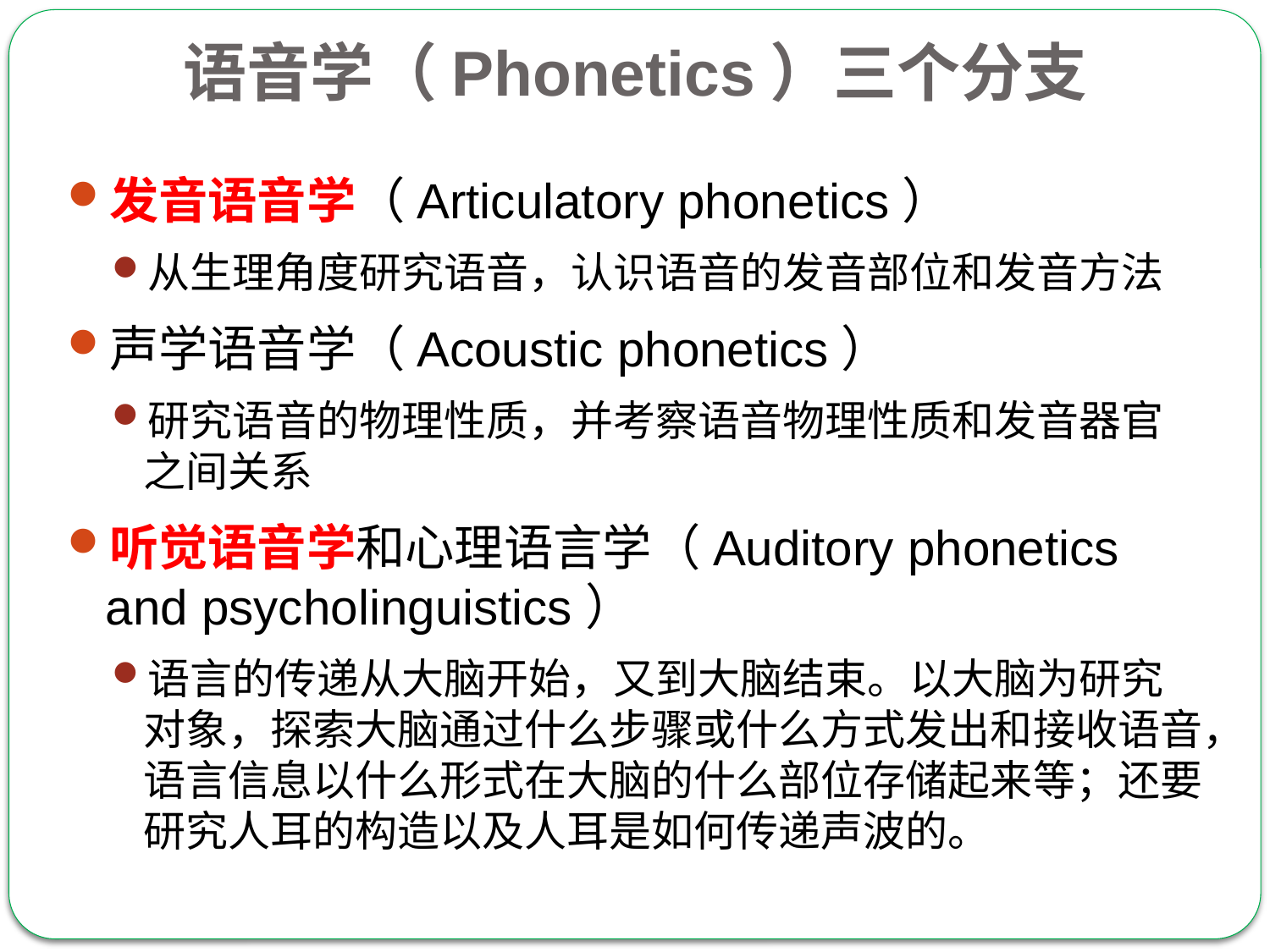

语音学（Phonetics）三个分支
发音语音学（Articulatory phonetics）
从生理角度研究语音，认识语音的发音部位和发音方法
声学语音学（Acoustic phonetics）
研究语音的物理性质，并考察语音物理性质和发音器官之间关系
听觉语音学和心理语言学（Auditory phonetics and psycholinguistics）
语言的传递从大脑开始，又到大脑结束。以大脑为研究对象，探索大脑通过什么步骤或什么方式发出和接收语音，语言信息以什么形式在大脑的什么部位存储起来等；还要研究人耳的构造以及人耳是如何传递声波的。